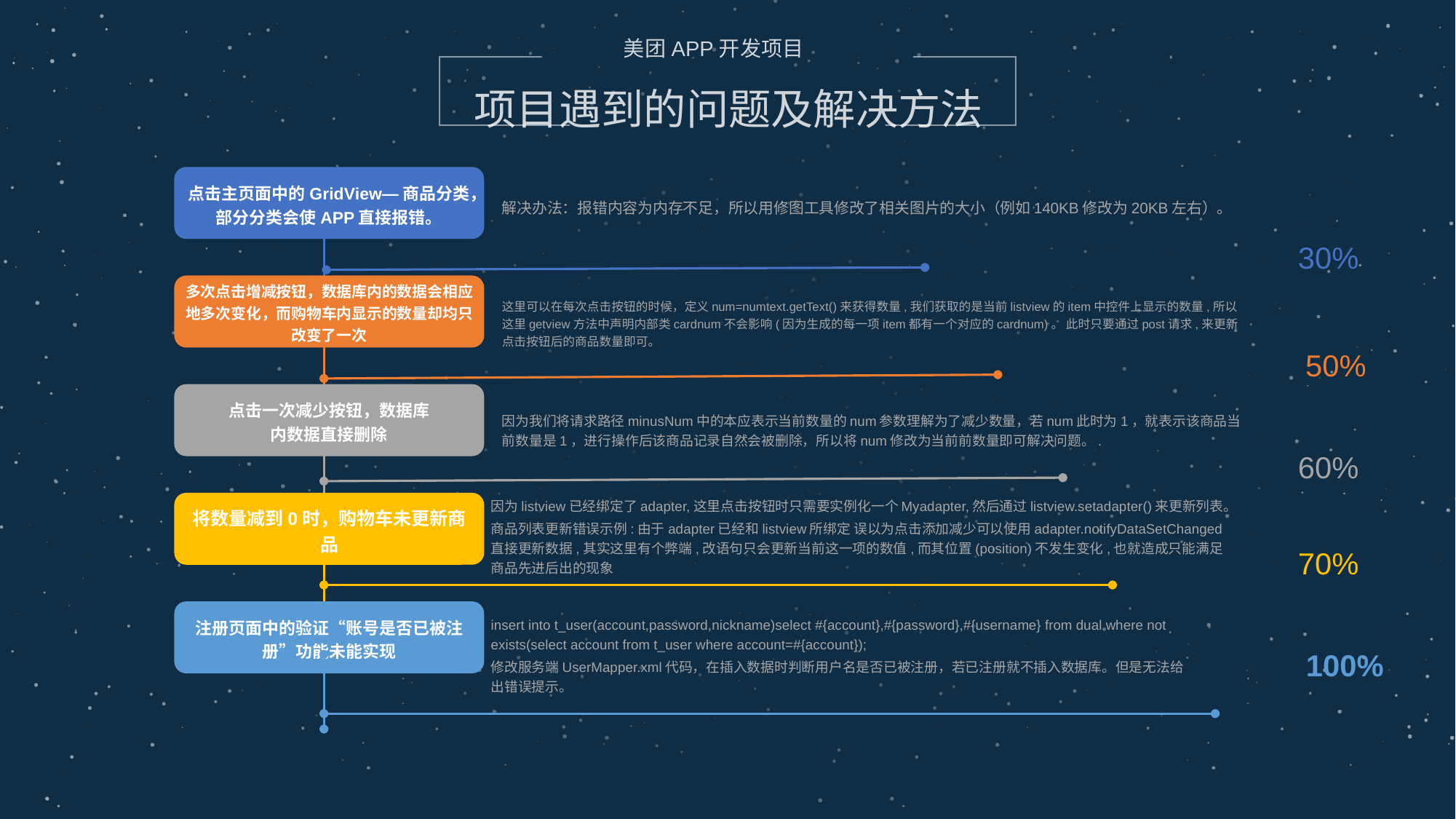

美团APP开发项目

项目遇到的问题及解决方法
点击主页面中的GridView—商品分类，部分分类会使APP直接报错。
解决办法：报错内容为内存不足，所以用修图工具修改了相关图片的大小（例如140KB修改为20KB左右）。
30%
多次点击增减按钮，数据库内的数据会相应地多次变化，而购物车内显示的数量却均只改变了一次
这里可以在每次点击按钮的时候，定义num=numtext.getText()来获得数量,我们获取的是当前listview的item中控件上显示的数量,所以这里getview方法中声明内部类cardnum不会影响(因为生成的每一项item都有一个对应的cardnum)。 此时只要通过post请求,来更新点击按钮后的商品数量即可。
50%
点击一次减少按钮，数据库
内数据直接删除
因为我们将请求路径minusNum中的本应表示当前数量的num参数理解为了减少数量，若num此时为1，就表示该商品当前数量是1，进行操作后该商品记录自然会被删除，所以将num修改为当前前数量即可解决问题。.
60%
将数量减到0时，购物车未更新商品
因为listview已经绑定了adapter,这里点击按钮时只需要实例化一个Myadapter,然后通过listview.setadapter()来更新列表。
商品列表更新错误示例:由于adapter已经和listview所绑定 误以为点击添加减少可以使用adapter.notifyDataSetChanged直接更新数据,其实这里有个弊端,改语句只会更新当前这一项的数值,而其位置(position)不发生变化,也就造成只能满足商品先进后出的现象
70%
注册页面中的验证“账号是否已被注册”功能未能实现
100%
insert into t_user(account,password,nickname)select #{account},#{password},#{username} from dual where not exists(select account from t_user where account=#{account});
修改服务端UserMapper.xml代码，在插入数据时判断用户名是否已被注册，若已注册就不插入数据库。但是无法给出错误提示。